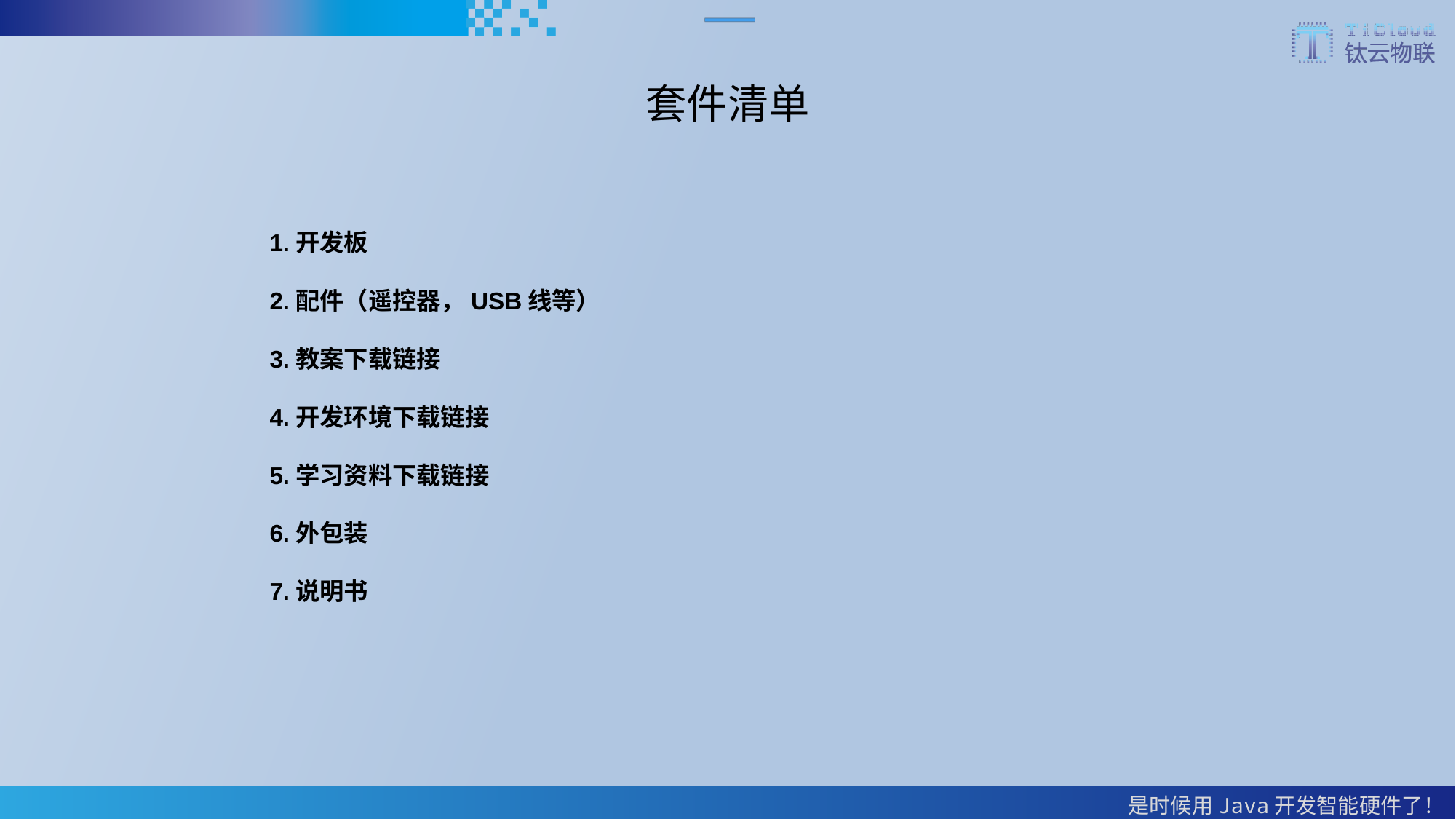

套件清单

1.开发板

2.配件（遥控器，USB线等）

3.教案下载链接

4.开发环境下载链接

5.学习资料下载链接

6.外包装

7.说明书